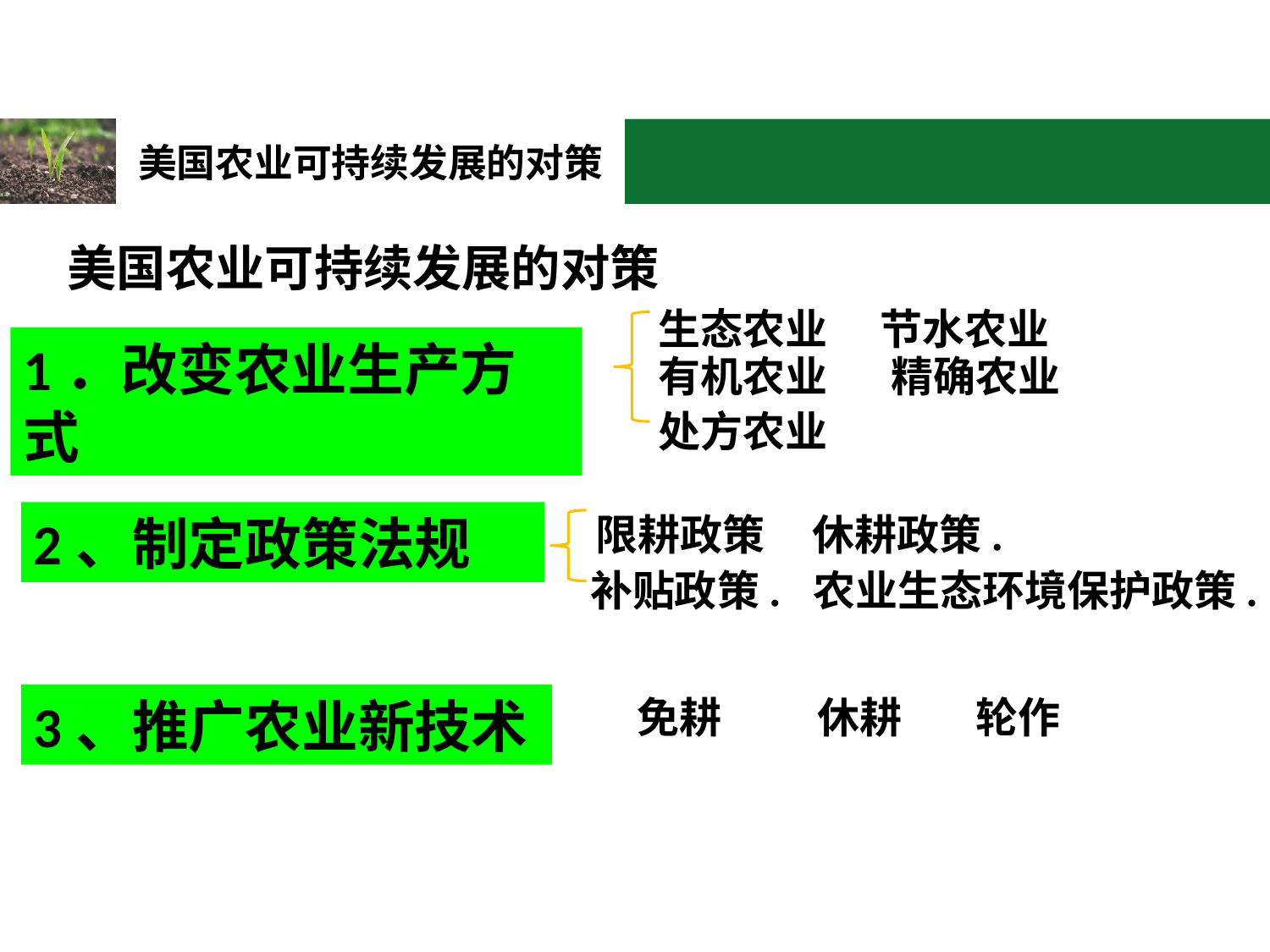

美国农业可持续发展的对策
美国农业可持续发展的对策
生态农业
节水农业

有机农业
精确农业
处方农业
1．改变农业生产方式
限耕政策
休耕政策.

补贴政策.
农业生态环境保护政策.
2、制定政策法规
免耕
休耕
轮作
3、推广农业新技术